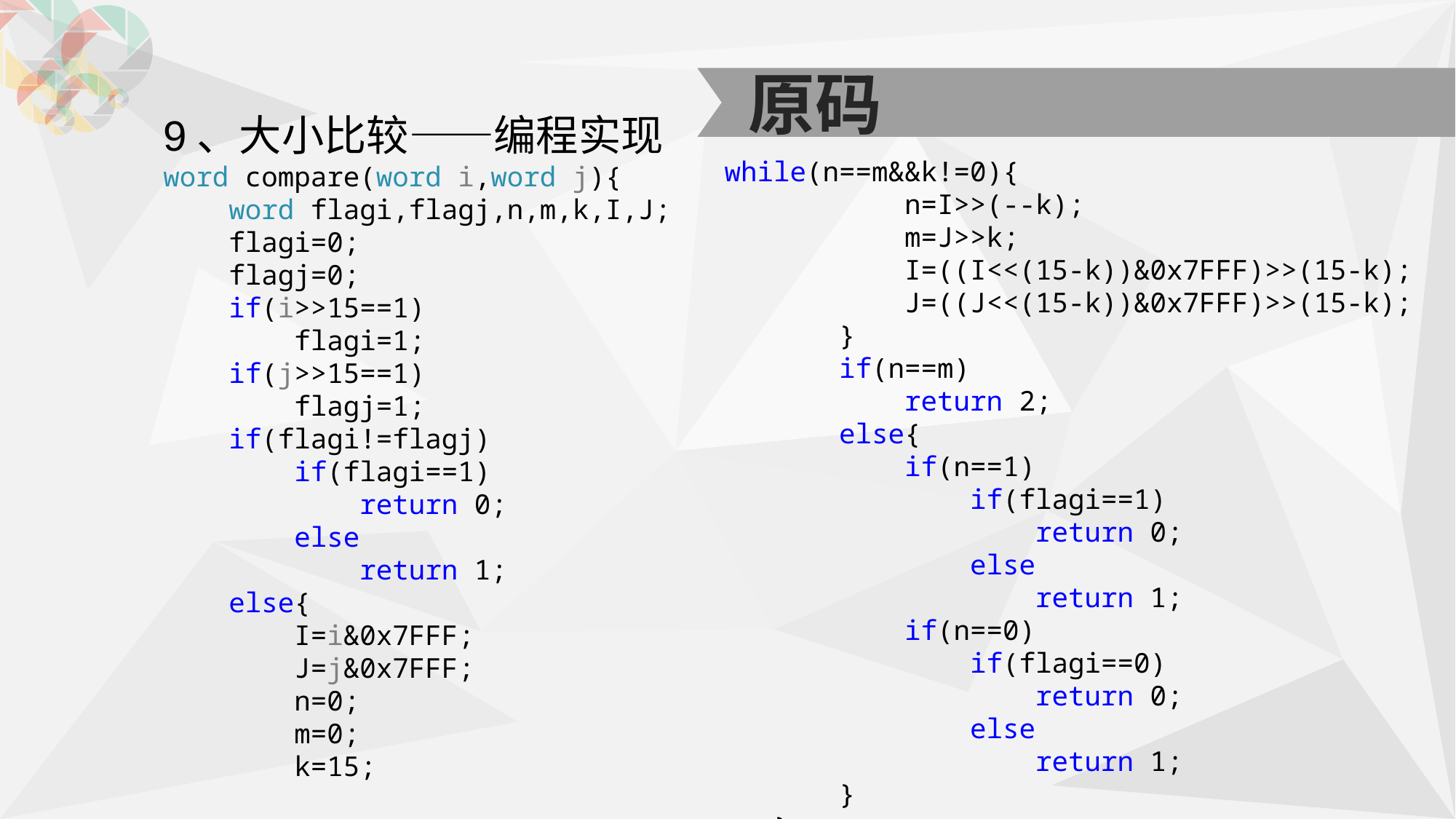

原码

9、大小比较——编程实现
word compare(word i,word j){
    word flagi,flagj,n,m,k,I,J;
    flagi=0;
    flagj=0;
    if(i>>15==1)
        flagi=1;
    if(j>>15==1)
        flagj=1;
    if(flagi!=flagj)
        if(flagi==1)
            return 0;
        else
            return 1;
    else{
        I=i&0x7FFF;
        J=j&0x7FFF;
        n=0;
        m=0;
        k=15;
 while(n==m&&k!=0){
            n=I>>(--k);
            m=J>>k;
            I=((I<<(15-k))&0x7FFF)>>(15-k);
            J=((J<<(15-k))&0x7FFF)>>(15-k);
        }
        if(n==m)
            return 2;
        else{
            if(n==1)
                if(flagi==1)
                    return 0;
                else
                    return 1;
            if(n==0)
                if(flagi==0)
                    return 0;
                else
                    return 1;
        }
    }
}